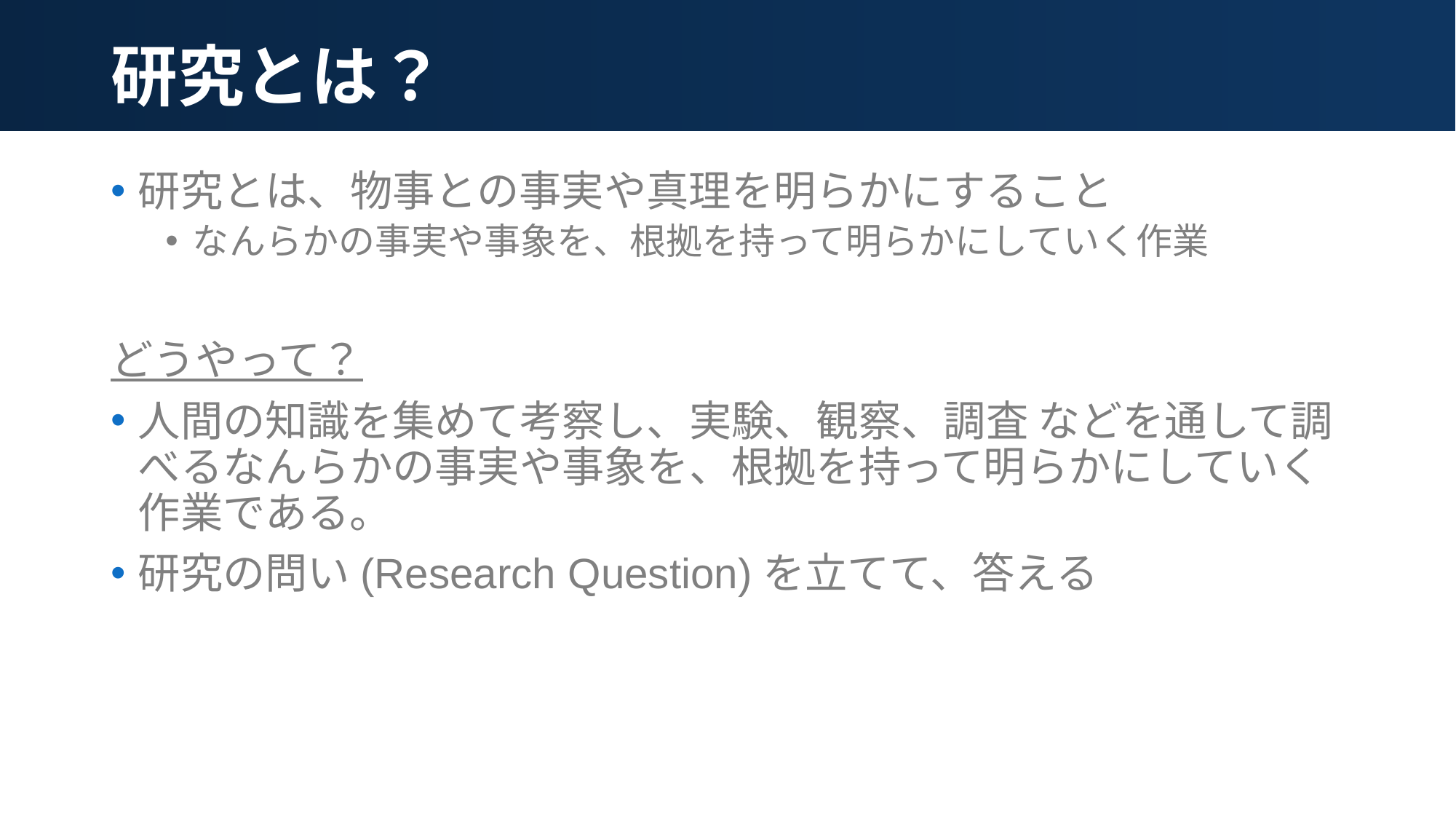

# 研究とは？
研究とは、物事との事実や真理を明らかにすること
なんらかの事実や事象を、根拠を持って明らかにしていく作業

どうやって？
人間の知識を集めて考察し、実験、観察、調査 などを通して調べるなんらかの事実や事象を、根拠を持って明らかにしていく作業である。
研究の問い(Research Question)を立てて、答える